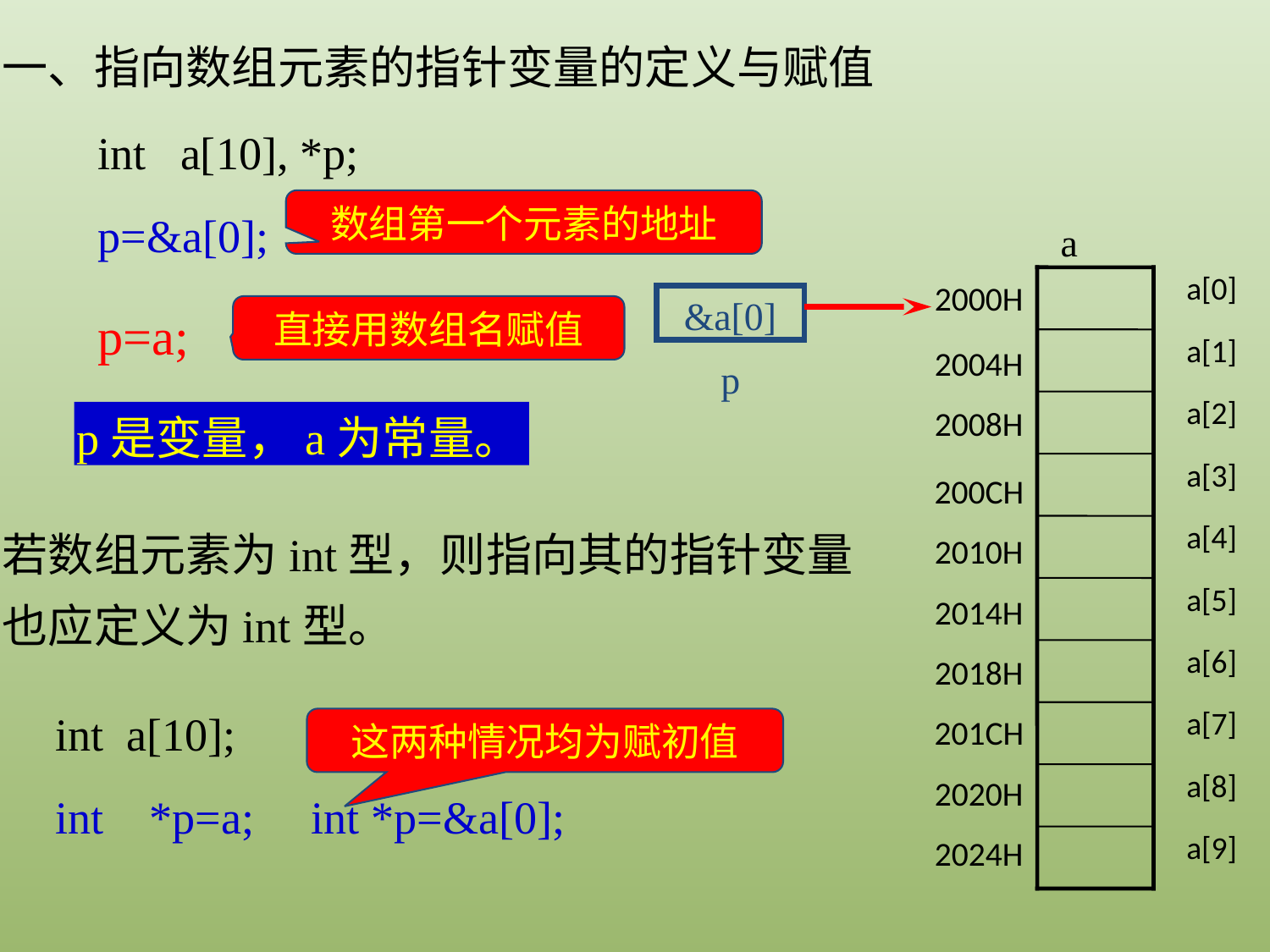

一、指向数组元素的指针变量的定义与赋值
int   a[10], *p;
p=&a[0];
数组第一个元素的地址
a
2000H

a[0]

a[1]

2004H

a[2]

2008H

a[3]

200CH

a[4]

2010H

a[5]

2014H

a[6]

2018H

201CH

a[7]

2020H

a[8]

2024H

a[9]

&a[0]
p
p=a;
直接用数组名赋值

p是变量，a为常量。
若数组元素为int型，则指向其的指针变量也应定义为int型。
int  a[10];
int    *p=a;     int *p=&a[0];
这两种情况均为赋初值
437